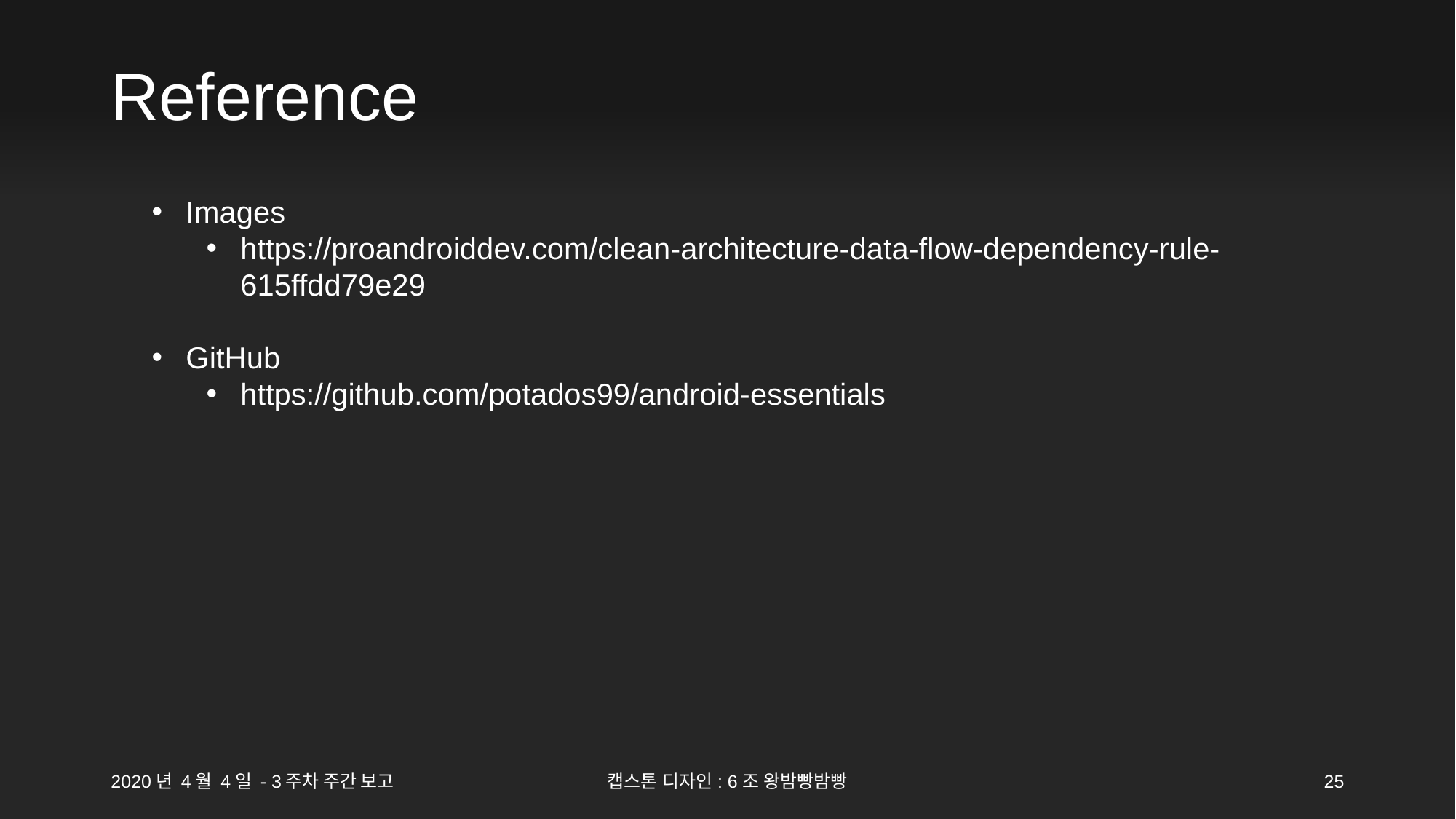

# Reference
Images
https://proandroiddev.com/clean-architecture-data-flow-dependency-rule-615ffdd79e29

GitHub
https://github.com/potados99/android-essentials

2020년 4월 4일 - 3주차 주간 보고
캡스톤 디자인: 6조 왕밤빵밤빵
25